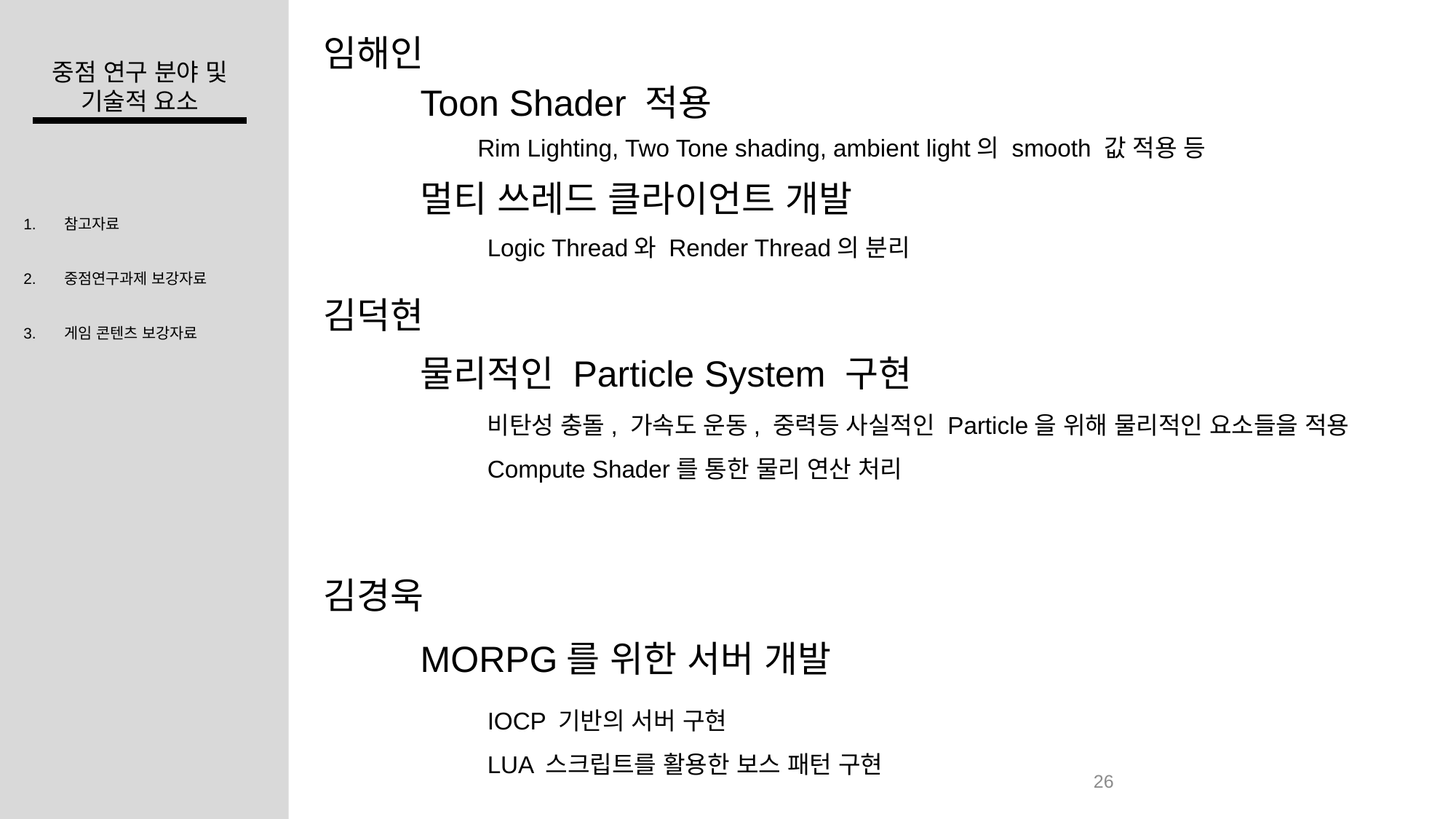

임해인
중점 연구 분야 및
기술적 요소
Toon Shader 적용
Rim Lighting, Two Tone shading, ambient light의 smooth 값 적용 등
멀티 쓰레드 클라이언트 개발
참고자료
중점연구과제 보강자료
게임 콘텐츠 보강자료

Logic Thread와 Render Thread의 분리
김덕현
물리적인 Particle System 구현
비탄성 충돌, 가속도 운동, 중력등 사실적인 Particle을 위해 물리적인 요소들을 적용
Compute Shader를 통한 물리 연산 처리
김경욱
MORPG를 위한 서버 개발
IOCP 기반의 서버 구현
LUA 스크립트를 활용한 보스 패턴 구현
26